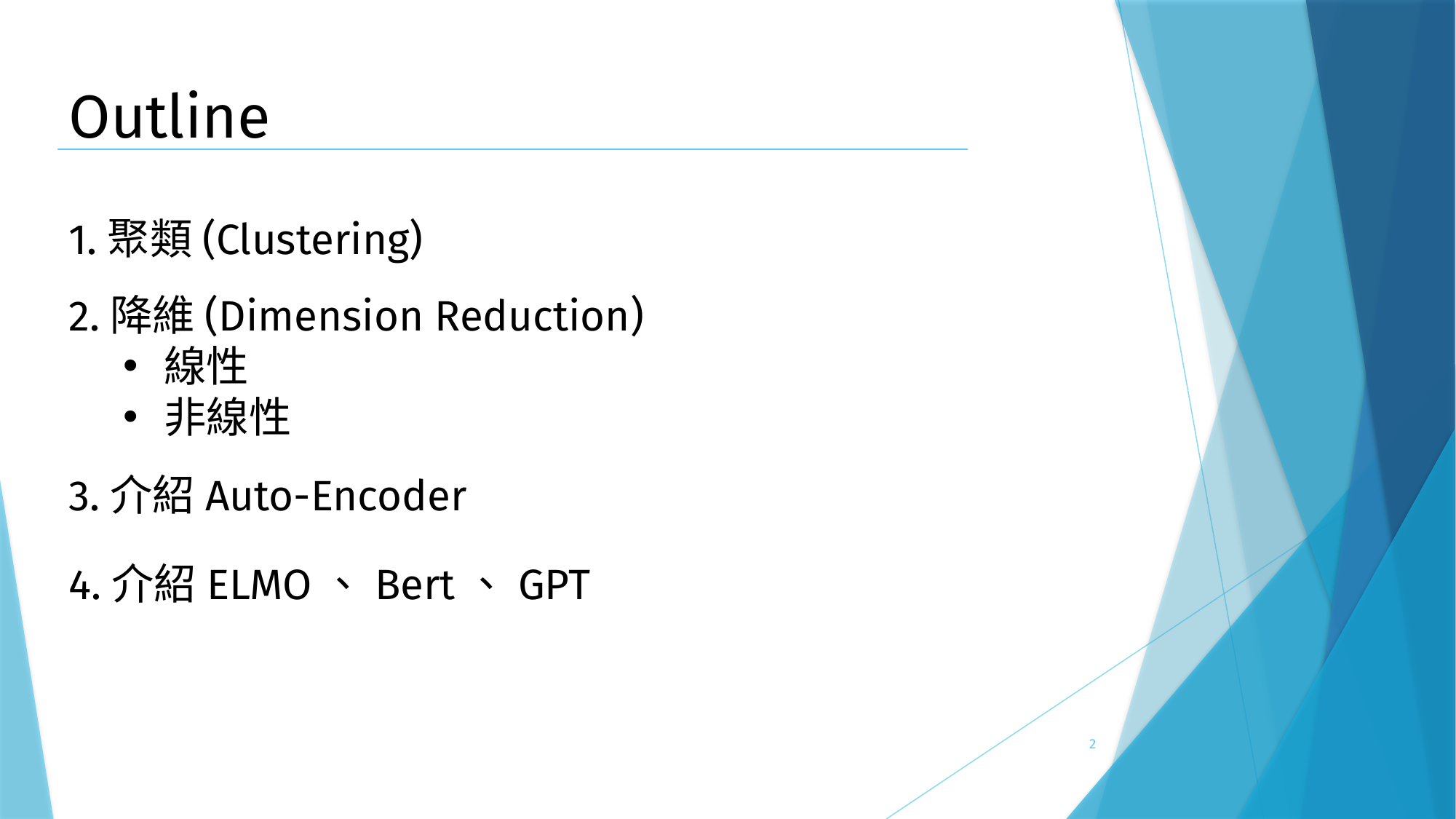

Outline
1.聚類(Clustering)
2.降維(Dimension Reduction)
線性
非線性

3.介紹Auto-Encoder

4.介紹ELMO、Bert、GPT

2